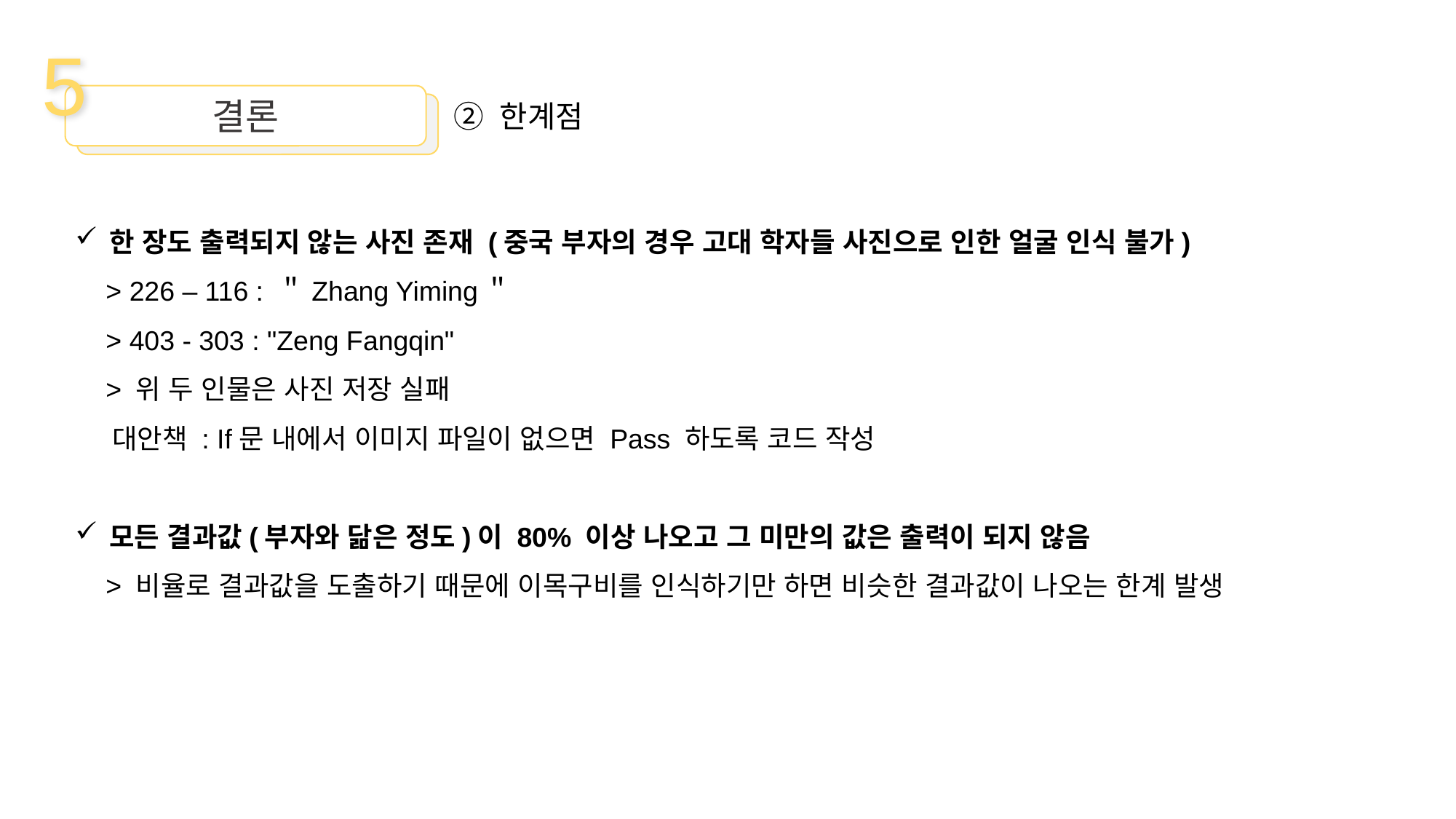

5

결론
② 한계점

한 장도 출력되지 않는 사진 존재 (중국 부자의 경우 고대 학자들 사진으로 인한 얼굴 인식 불가)
    > 226 – 116 : ＂Zhang Yiming＂
    > 403 - 303 : "Zeng Fangqin"
    > 위 두 인물은 사진 저장 실패
    대안책 : If문 내에서 이미지 파일이 없으면 Pass 하도록 코드 작성

모든 결과값(부자와 닮은 정도)이 80% 이상 나오고 그 미만의 값은 출력이 되지 않음
    > 비율로 결과값을 도출하기 때문에 이목구비를 인식하기만 하면 비슷한 결과값이 나오는 한계 발생